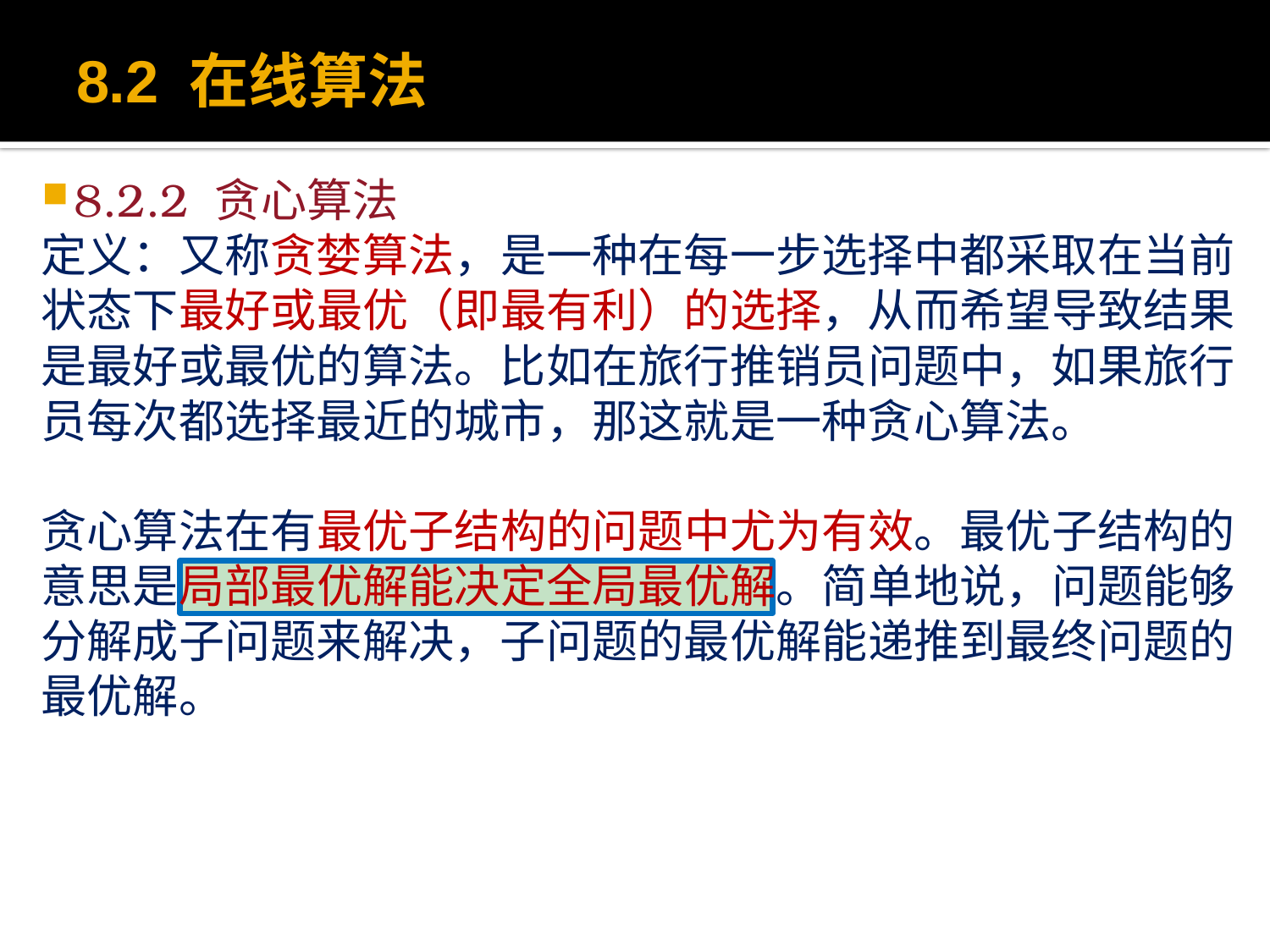

# 8.2 在线算法
8.2.2 贪心算法
定义：又称贪婪算法，是一种在每一步选择中都采取在当前状态下最好或最优（即最有利）的选择，从而希望导致结果是最好或最优的算法。比如在旅行推销员问题中，如果旅行员每次都选择最近的城市，那这就是一种贪心算法。

贪心算法在有最优子结构的问题中尤为有效。最优子结构的意思是局部最优解能决定全局最优解。简单地说，问题能够分解成子问题来解决，子问题的最优解能递推到最终问题的最优解。